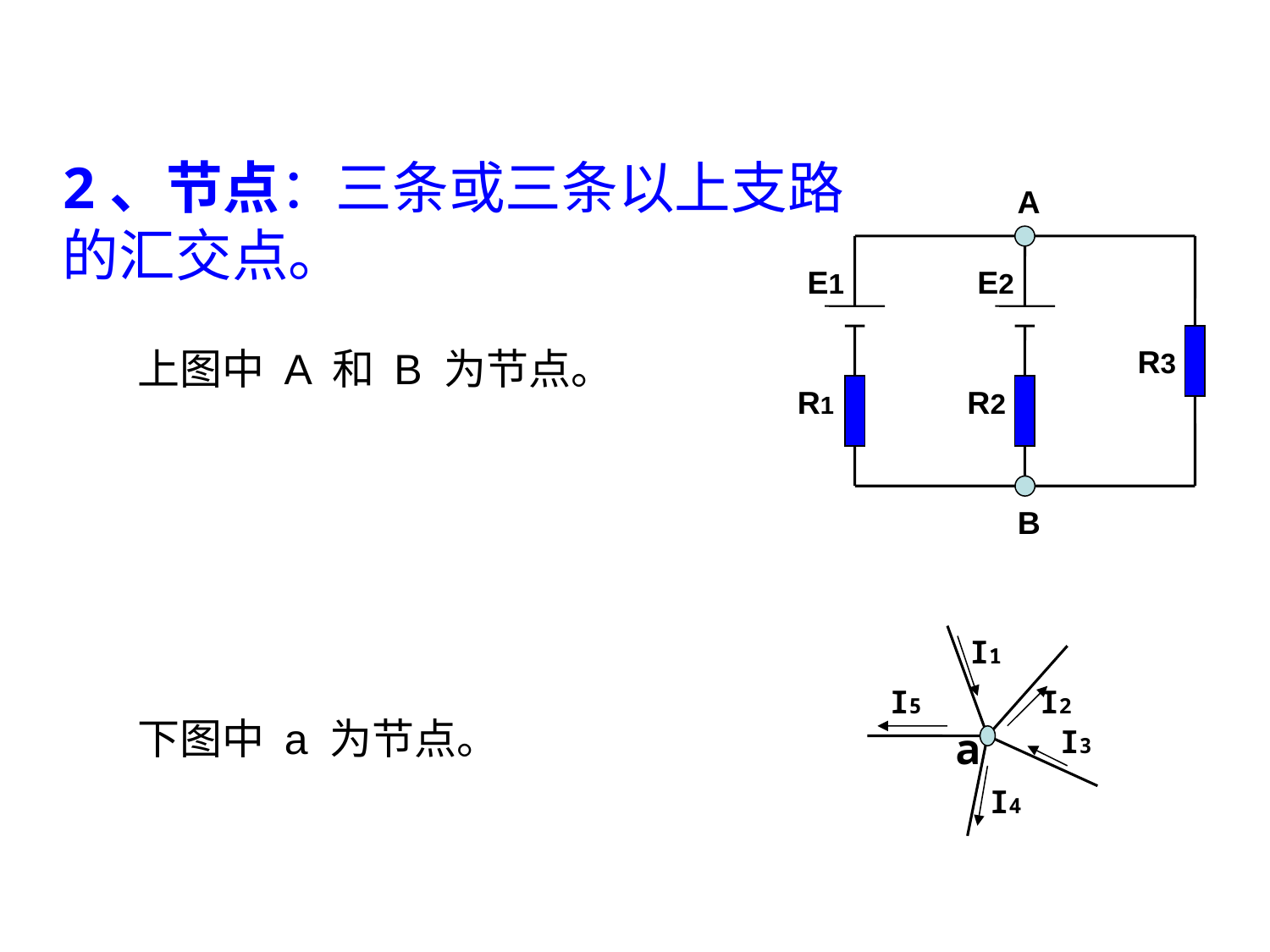

川庆培训中心、四川石油学校
CCDC Training Center、Sichuan Petroleum School
2、节点：三条或三条以上支路的汇交点。
A

E1
R1

E2

R2

R3

上图中 A 和 B 为节点。

B

I1

I5
I2

I3

I4
下图中 a 为节点。
a